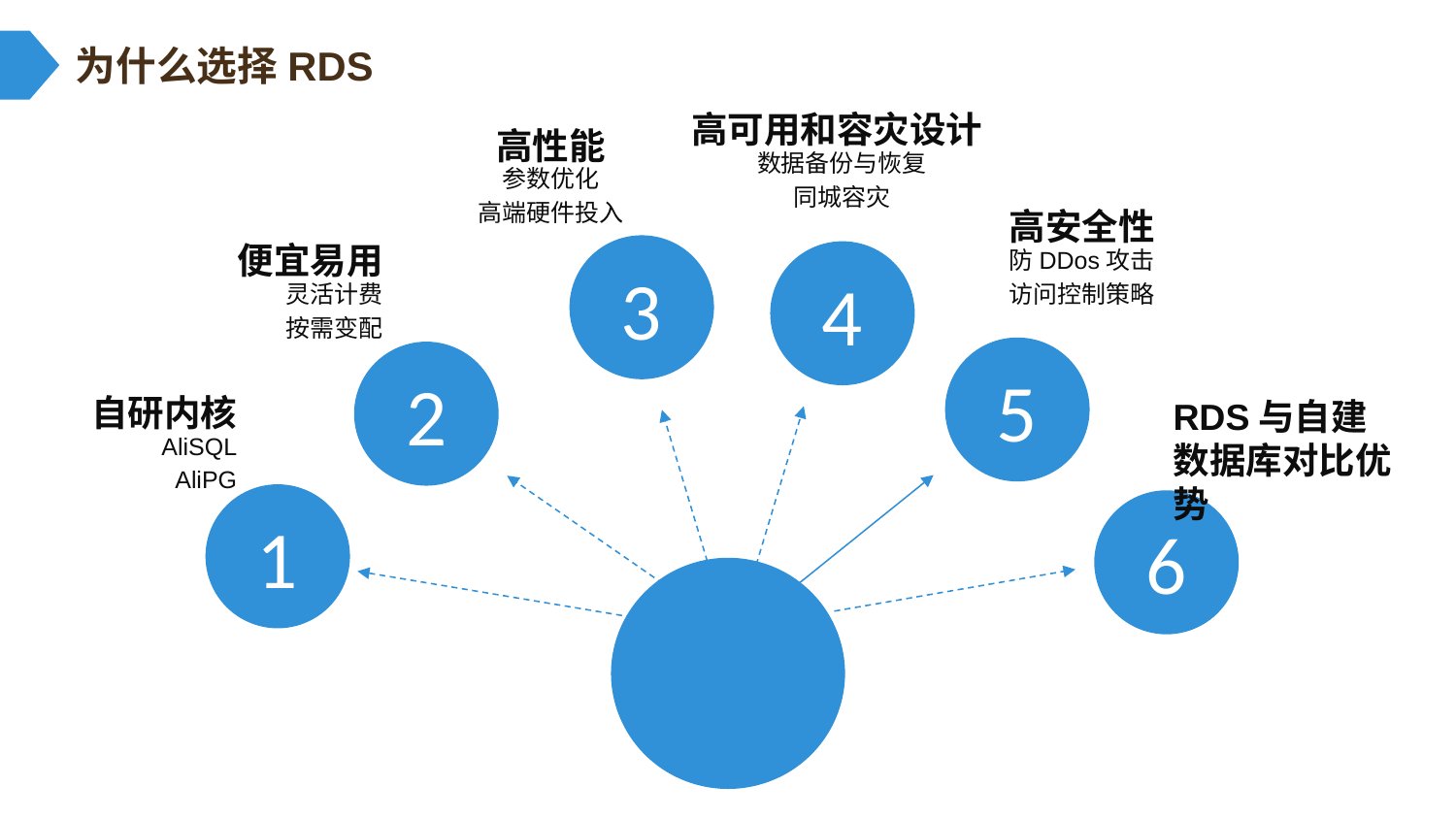

为什么选择RDS
高可用和容灾设计
数据备份与恢复
同城容灾
4
高性能
参数优化
高端硬件投入
3
高安全性
防DDos攻击
访问控制策略
5
便宜易用
灵活计费
按需变配
2
自研内核
AliSQL
AliPG
1
RDS与自建数据库对比优势

6